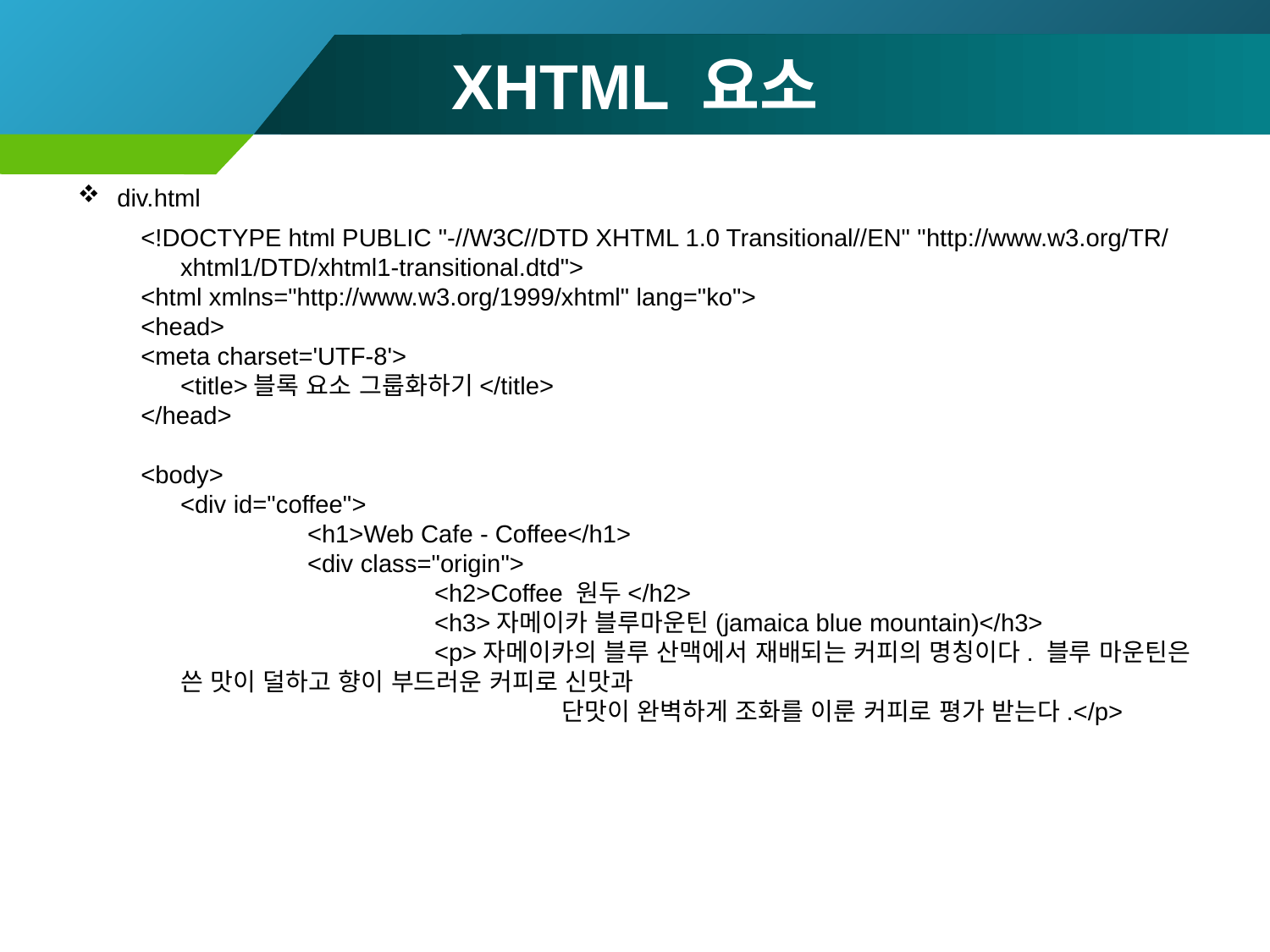

# XHTML 요소
div.html
<!DOCTYPE html PUBLIC "-//W3C//DTD XHTML 1.0 Transitional//EN" "http://www.w3.org/TR/xhtml1/DTD/xhtml1-transitional.dtd">
<html xmlns="http://www.w3.org/1999/xhtml" lang="ko">
<head>
<meta charset='UTF-8'>
	<title>블록 요소 그룹화하기</title>
</head>

<body>
	<div id="coffee">
		<h1>Web Cafe - Coffee</h1>
		<div class="origin">
			<h2>Coffee 원두</h2>
			<h3>자메이카 블루마운틴(jamaica blue mountain)</h3>
			<p>자메이카의 블루 산맥에서 재배되는 커피의 명칭이다. 블루 마운틴은 쓴 맛이 덜하고 향이 부드러운 커피로 신맛과
				단맛이 완벽하게 조화를 이룬 커피로 평가 받는다.</p>
131